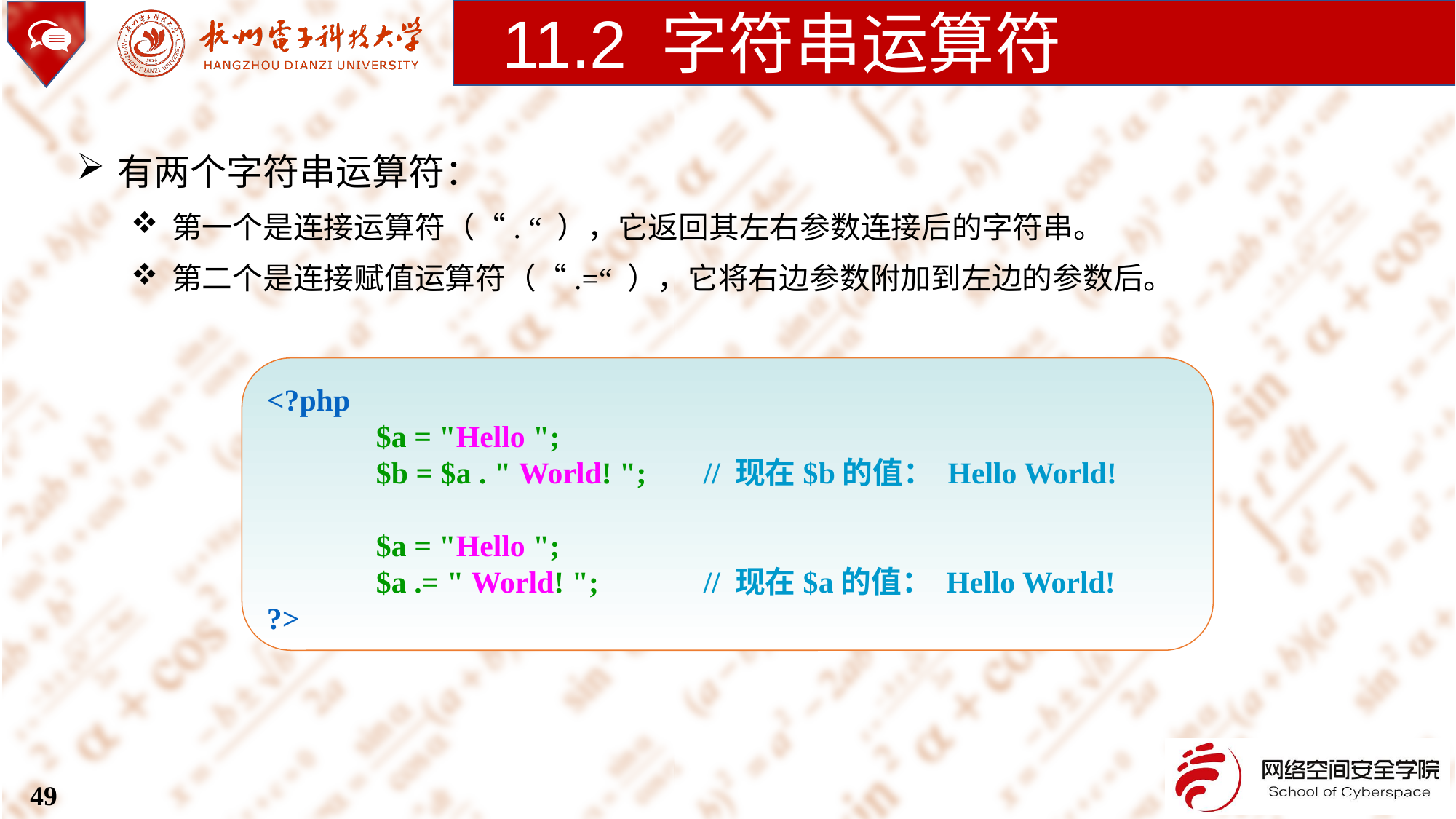

11.2 字符串运算符
有两个字符串运算符：
第一个是连接运算符（“. “ ），它返回其左右参数连接后的字符串。
第二个是连接赋值运算符（“.=“ ），它将右边参数附加到左边的参数后。
<?php
	$a = "Hello ";
	$b = $a . " World! "; 	// 现在$b的值： Hello World!

	$a = "Hello ";
	$a .= " World! "; 	// 现在$a的值： Hello World!
?>
49